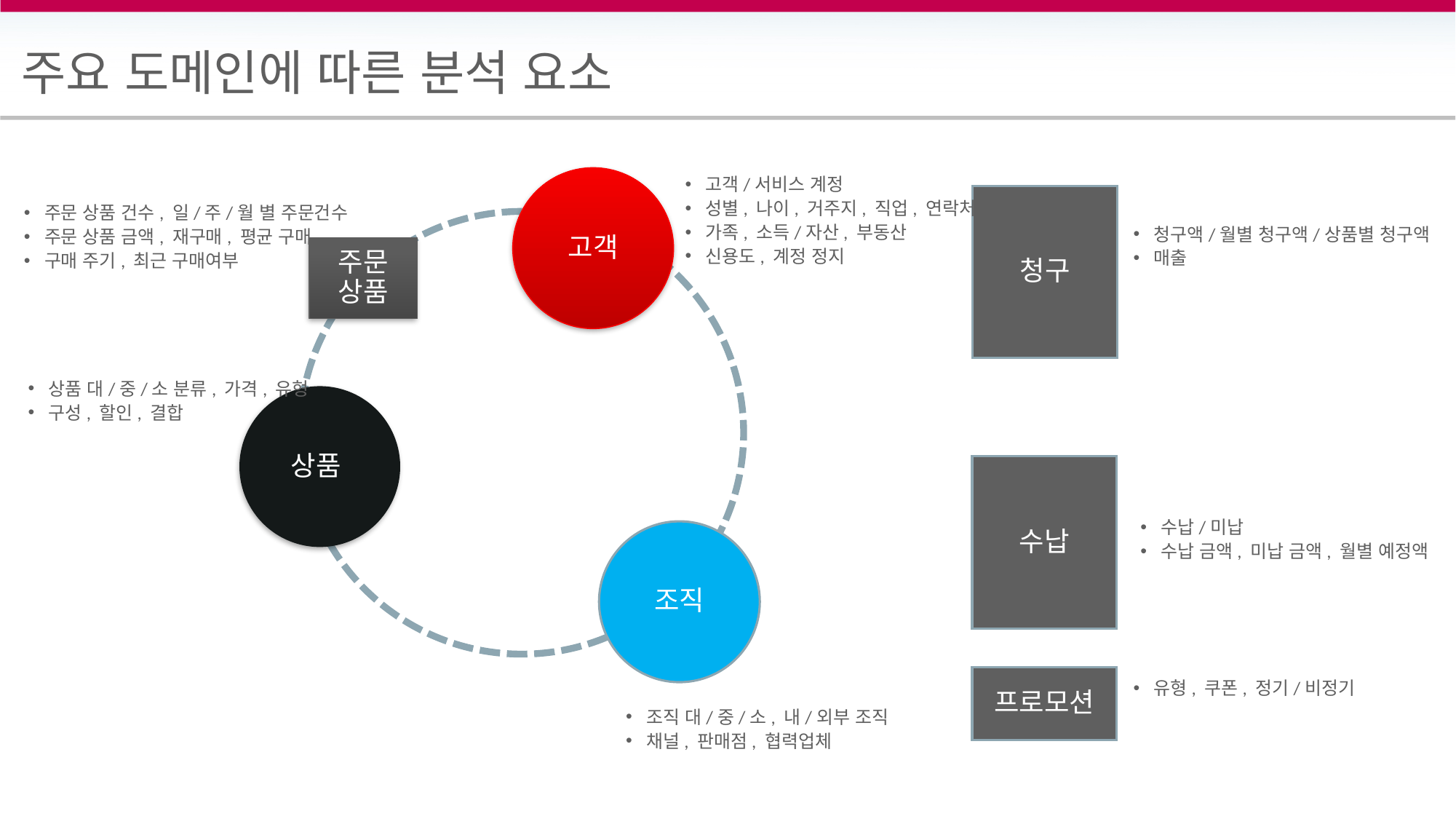

주요 도메인에 따른 분석 요소
#
고객

상품
조직
고객/서비스 계정
성별, 나이, 거주지, 직업, 연락처
가족, 소득/자산, 부동산
신용도, 계정 정지
청구
주문 상품 건수, 일/주/월 별 주문건수
주문 상품 금액, 재구매, 평균 구매
구매 주기, 최근 구매여부
청구액/월별 청구액/상품별 청구액
매출
주문 상품
상품 대/중/소 분류, 가격, 유형
구성, 할인, 결합
수납
수납/미납
수납 금액, 미납 금액, 월별 예정액
프로모션
유형, 쿠폰, 정기/비정기
조직 대/중/소, 내/외부 조직
채널, 판매점, 협력업체